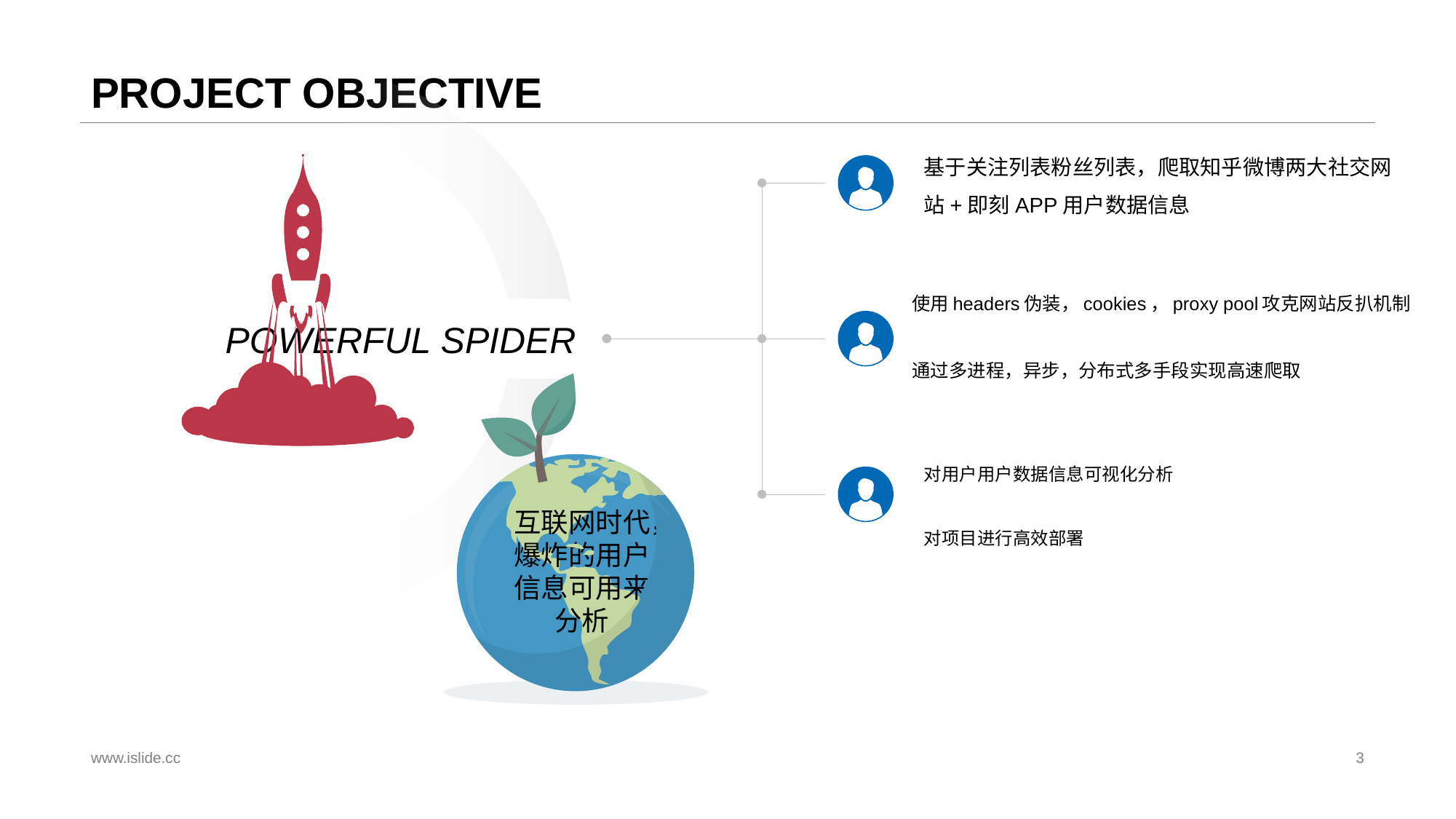

# PROJECT OBJECTIVE

基于关注列表粉丝列表，爬取知乎微博两大社交网站+即刻APP用户数据信息

使用headers伪装，cookies，proxy pool攻克网站反扒机制

通过多进程，异步，分布式多手段实现高速爬取

POWERFUL SPIDER
对用户用户数据信息可视化分析

对项目进行高效部署

互联网时代，爆炸的用户信息可用来分析

www.islide.cc
3